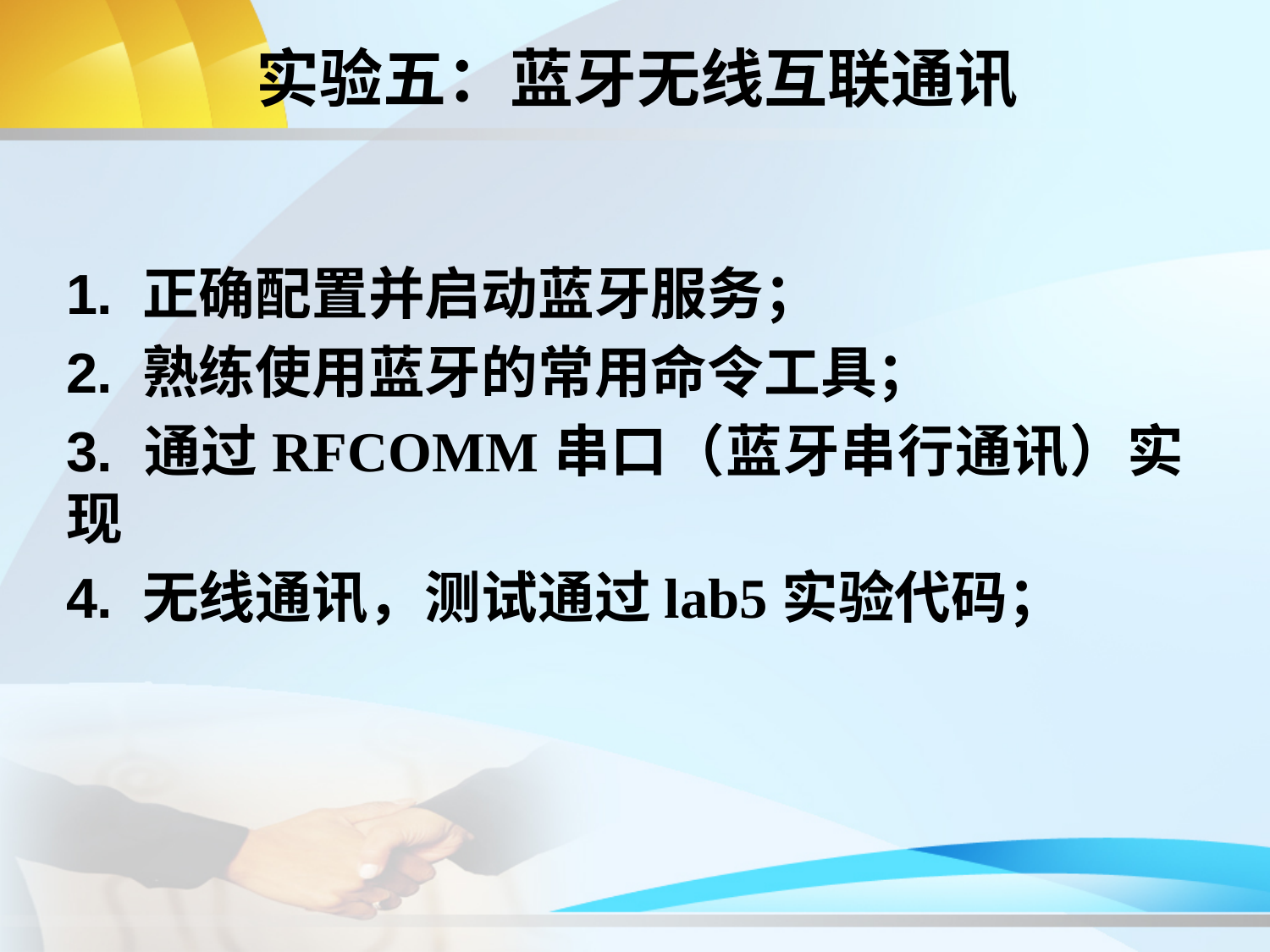

实验五：蓝牙无线互联通讯
1. 正确配置并启动蓝牙服务；
2. 熟练使用蓝牙的常用命令工具；
3. 通过RFCOMM串口（蓝牙串行通讯）实现
4. 无线通讯，测试通过lab5实验代码；